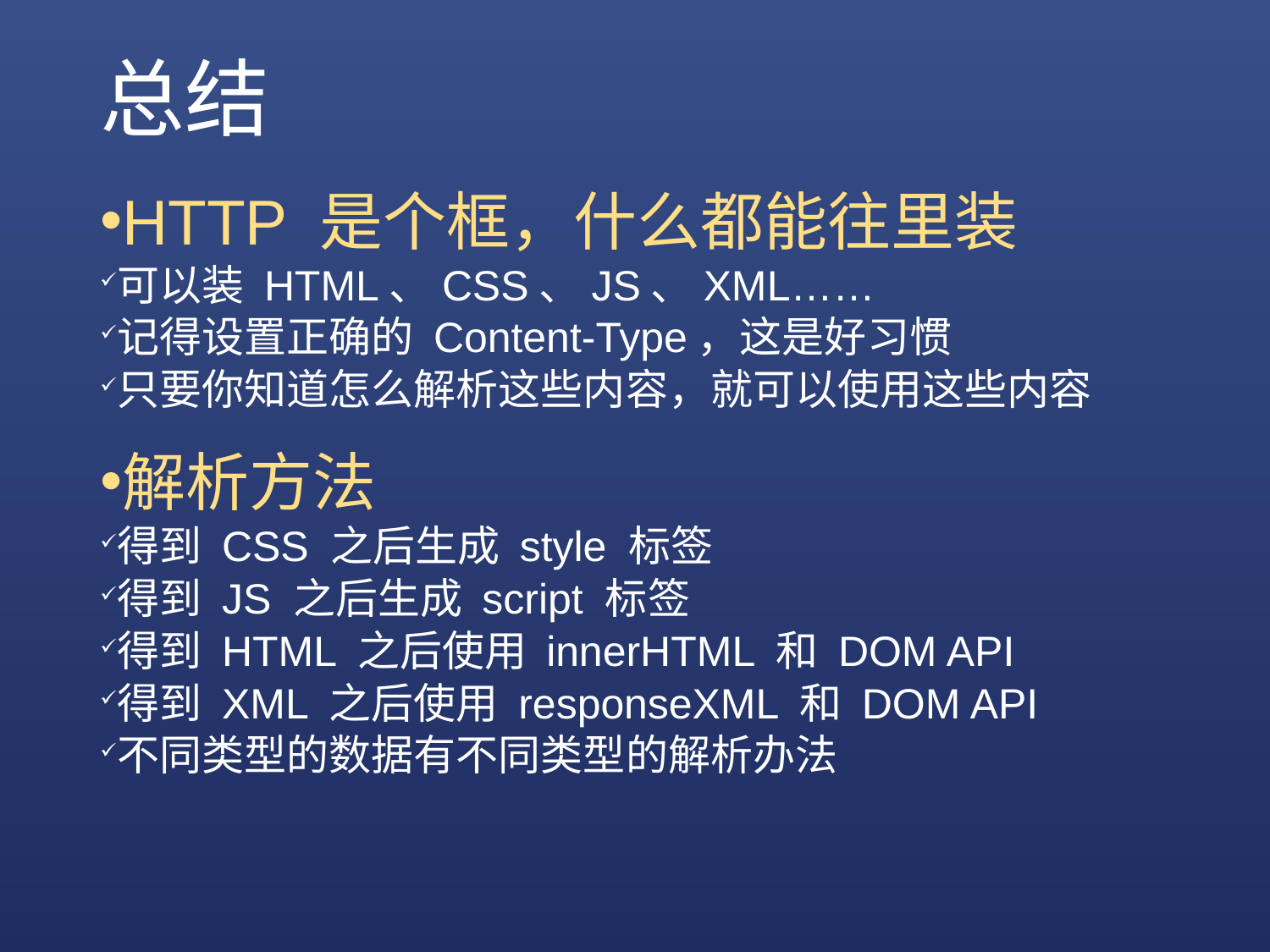

# 总结
HTTP 是个框，什么都能往里装
可以装 HTML、CSS、JS、XML……
记得设置正确的 Content-Type，这是好习惯
只要你知道怎么解析这些内容，就可以使用这些内容
解析方法
得到 CSS 之后生成 style 标签
得到 JS 之后生成 script 标签
得到 HTML 之后使用 innerHTML 和 DOM API
得到 XML 之后使用 responseXML 和 DOM API
不同类型的数据有不同类型的解析办法